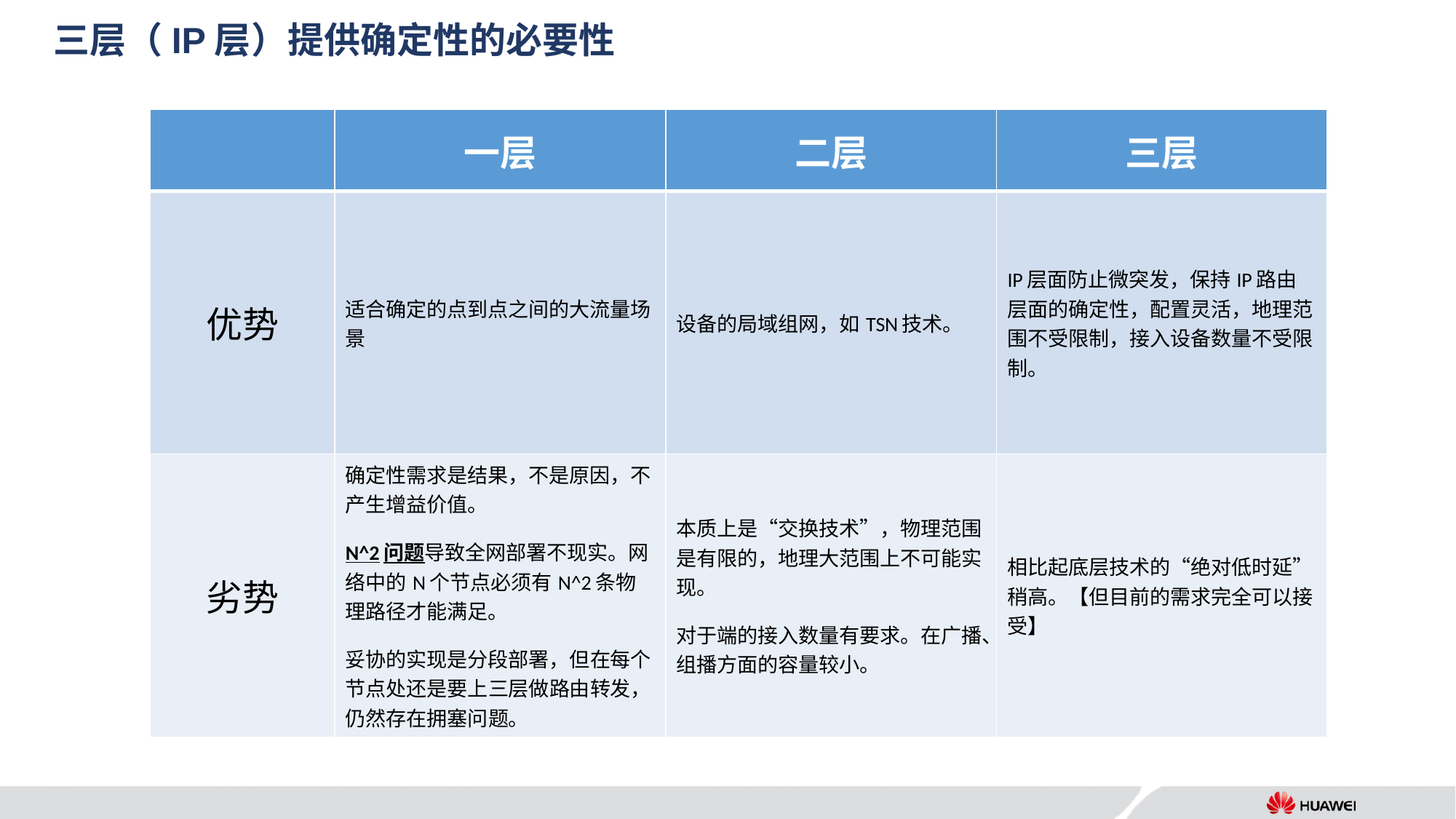

# 三层（IP层）提供确定性的必要性
|  | 一层 | 二层 | 三层 |
| --- | --- | --- | --- |
| 优势 | 适合确定的点到点之间的大流量场景 | 设备的局域组网，如TSN技术。 | IP层面防止微突发，保持IP路由层面的确定性，配置灵活，地理范围不受限制，接入设备数量不受限制。 |
| 劣势 | 确定性需求是结果，不是原因，不产生增益价值。 N^2问题导致全网部署不现实。网络中的N个节点必须有N^2条物理路径才能满足。 妥协的实现是分段部署，但在每个节点处还是要上三层做路由转发，仍然存在拥塞问题。 | 本质上是“交换技术”，物理范围是有限的，地理大范围上不可能实现。 对于端的接入数量有要求。在广播、组播方面的容量较小。 | 相比起底层技术的“绝对低时延”稍高。【但目前的需求完全可以接受】 |